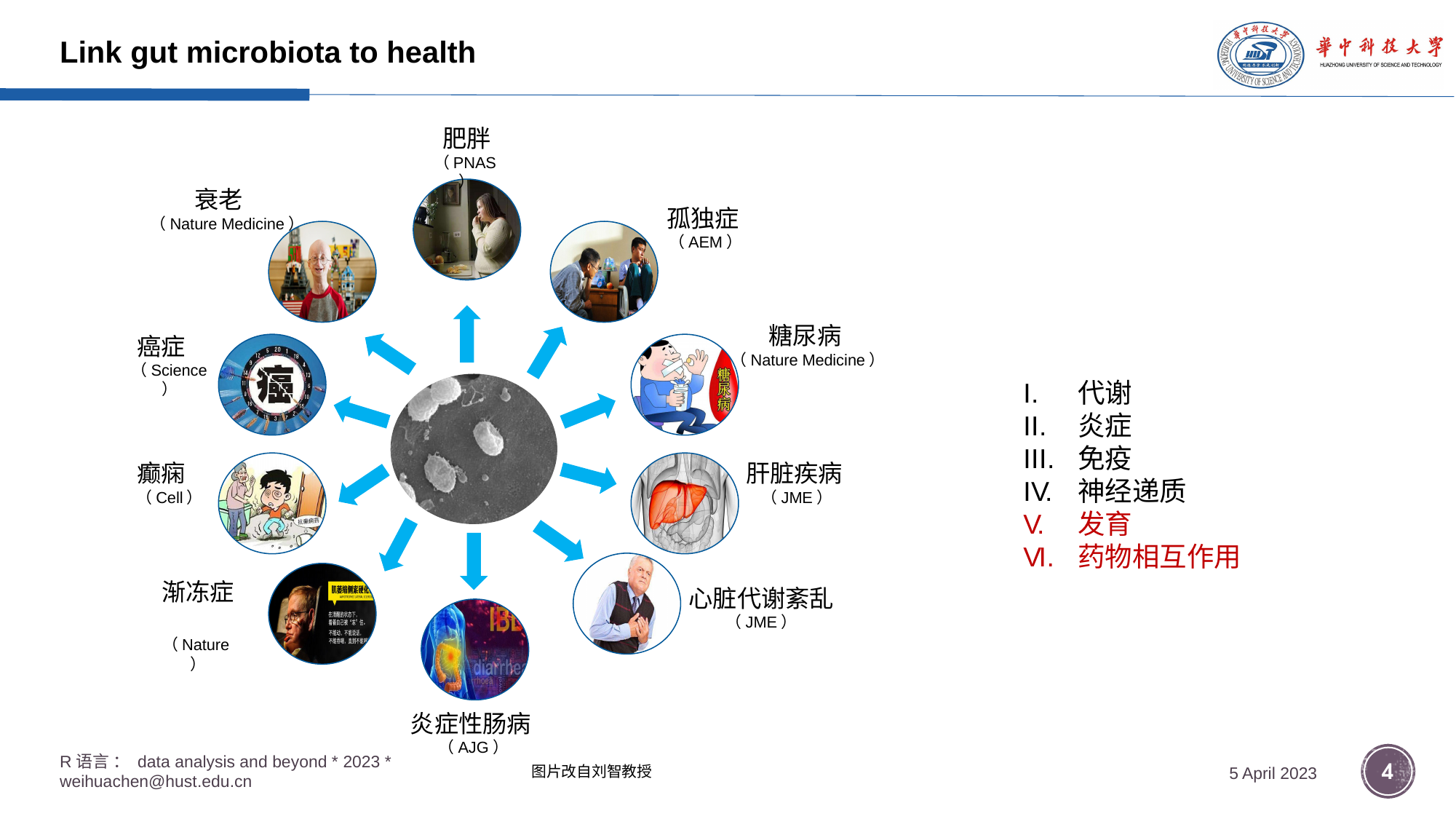

# Link gut microbiota to health
肥胖
（PNAS）
衰老
（Nature Medicine）

孤独症
（AEM）

糖尿病
（Nature Medicine）

癌症
（Science）

癫痫
（Cell）

肝脏疾病
（JME）

渐冻症
（Nature）
心脏代谢紊乱
（JME）

炎症性肠病
（AJG）
代谢
炎症
免疫
神经递质
发育
药物相互作用
R语言 ： data analysis and beyond * 2023 * weihuachen@hust.edu.cn
4
5 April 2023
图片改自刘智教授